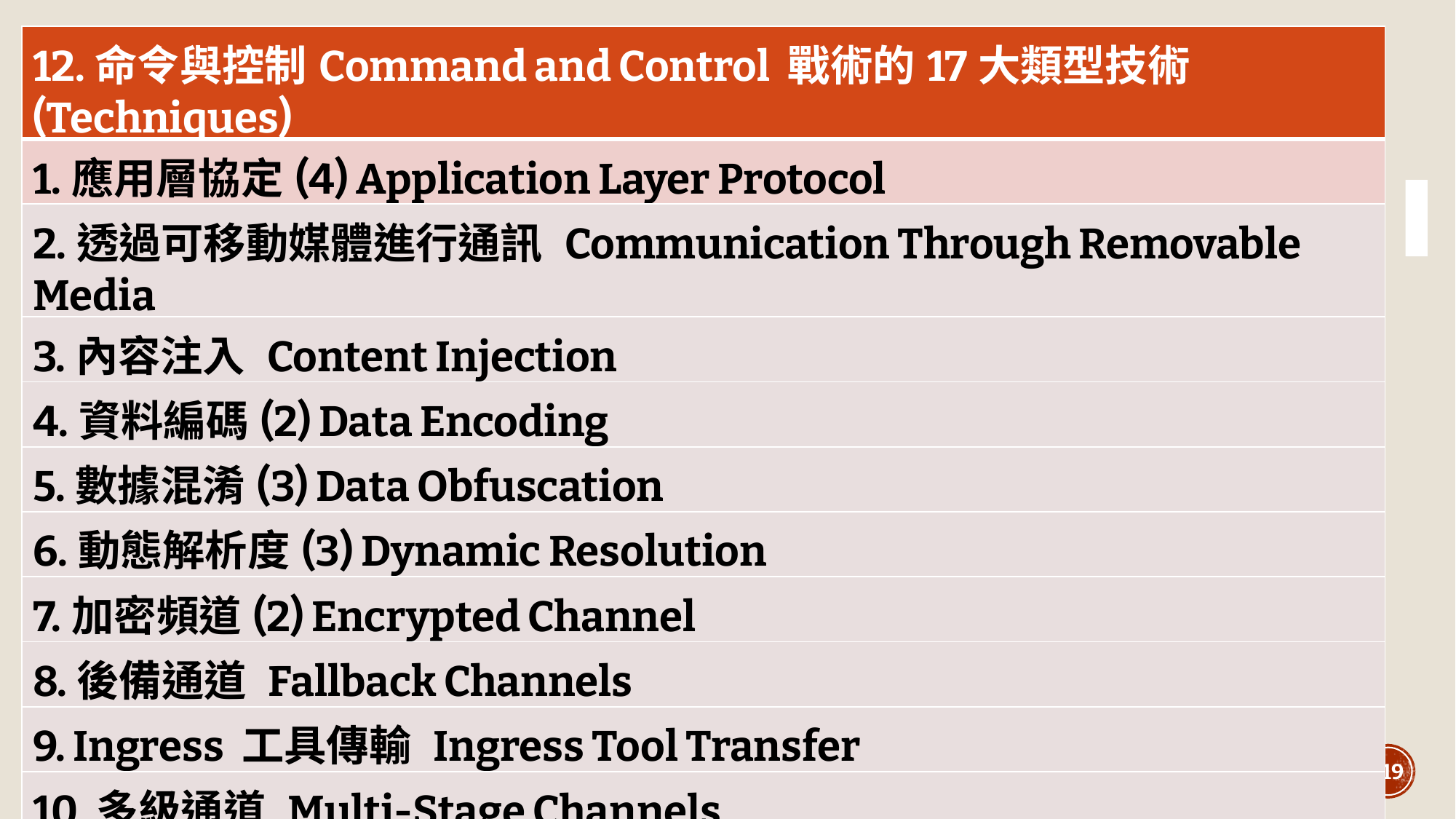

| 12.命令與控制Command and Control 戰術的17大類型技術(Techniques) |
| --- |
| 1.應用層協定(4) Application Layer Protocol |
| 2.透過可移動媒體進行通訊 Communication Through Removable Media |
| 3.內容注入 Content Injection |
| 4.資料編碼(2) Data Encoding |
| 5.數據混淆(3) Data Obfuscation |
| 6.動態解析度(3) Dynamic Resolution |
| 7.加密頻道(2) Encrypted Channel |
| 8.後備通道 Fallback Channels |
| 9. Ingress 工具傳輸 Ingress Tool Transfer |
| 10.多級通道 Multi-Stage Channels |

119